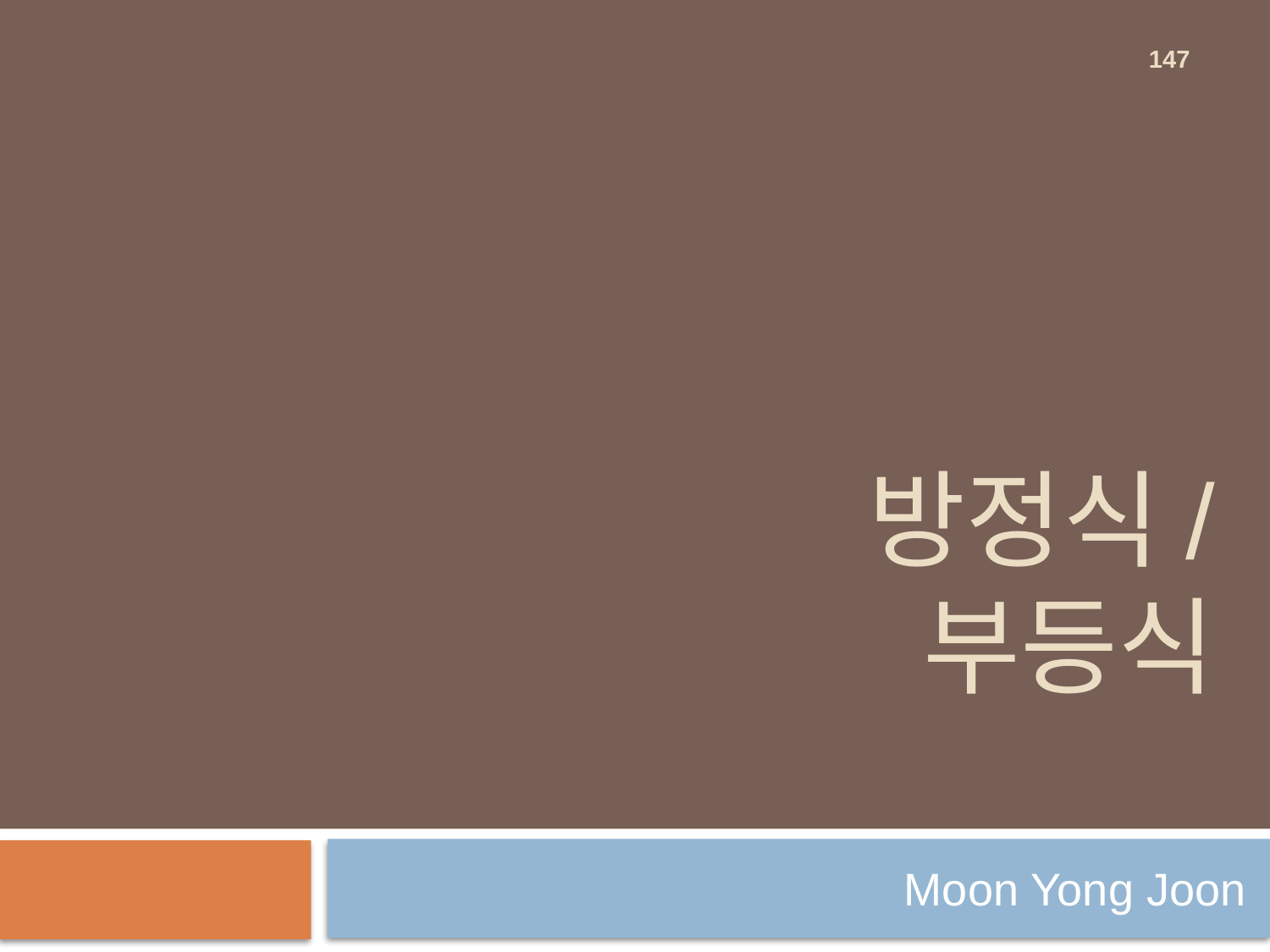

147
# 방정식/ 부등식
Moon Yong Joon